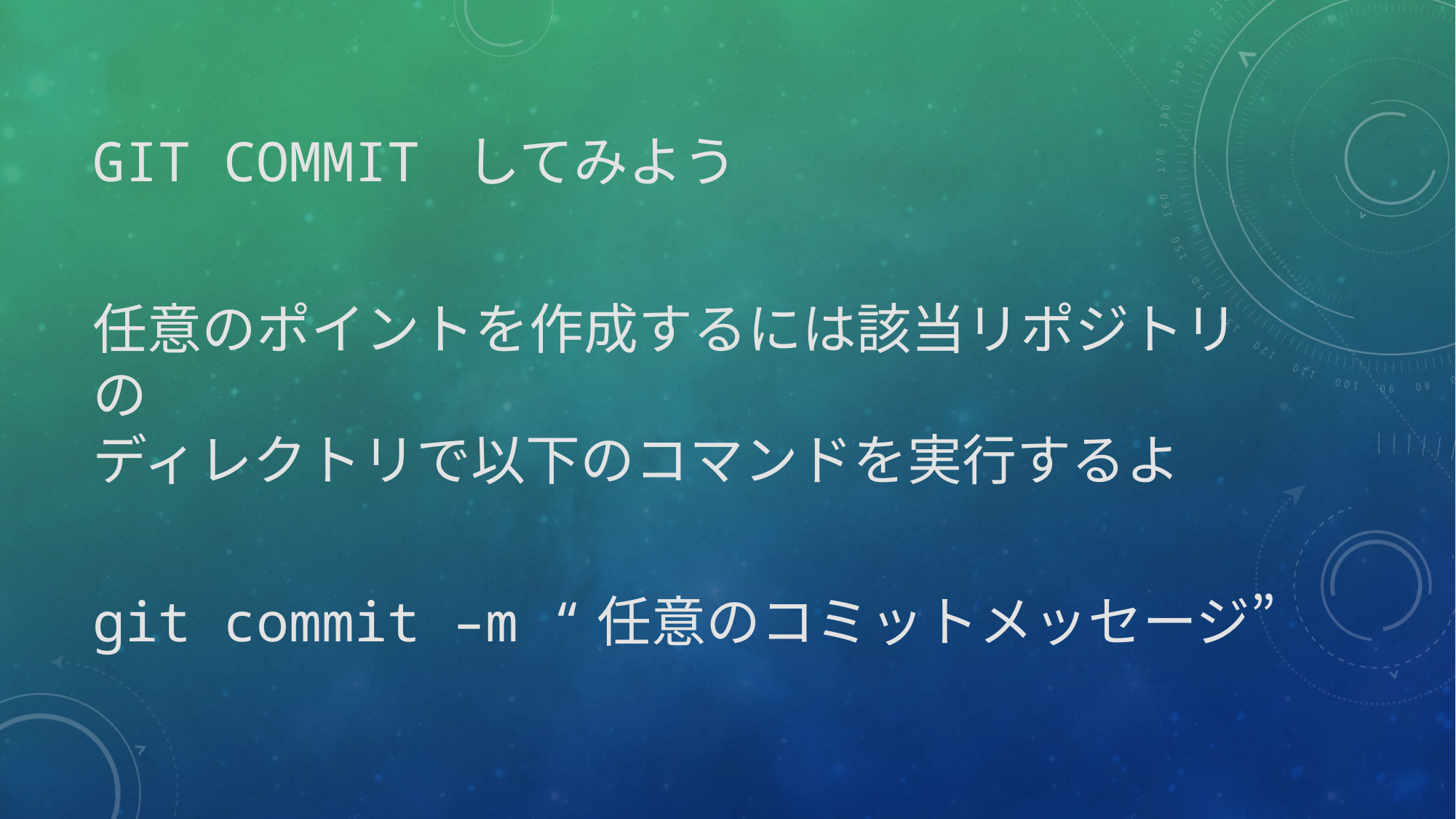

# git commit してみよう
任意のポイントを作成するには該当リポジトリの
ディレクトリで以下のコマンドを実行するよ

git commit –m “任意のコミットメッセージ”